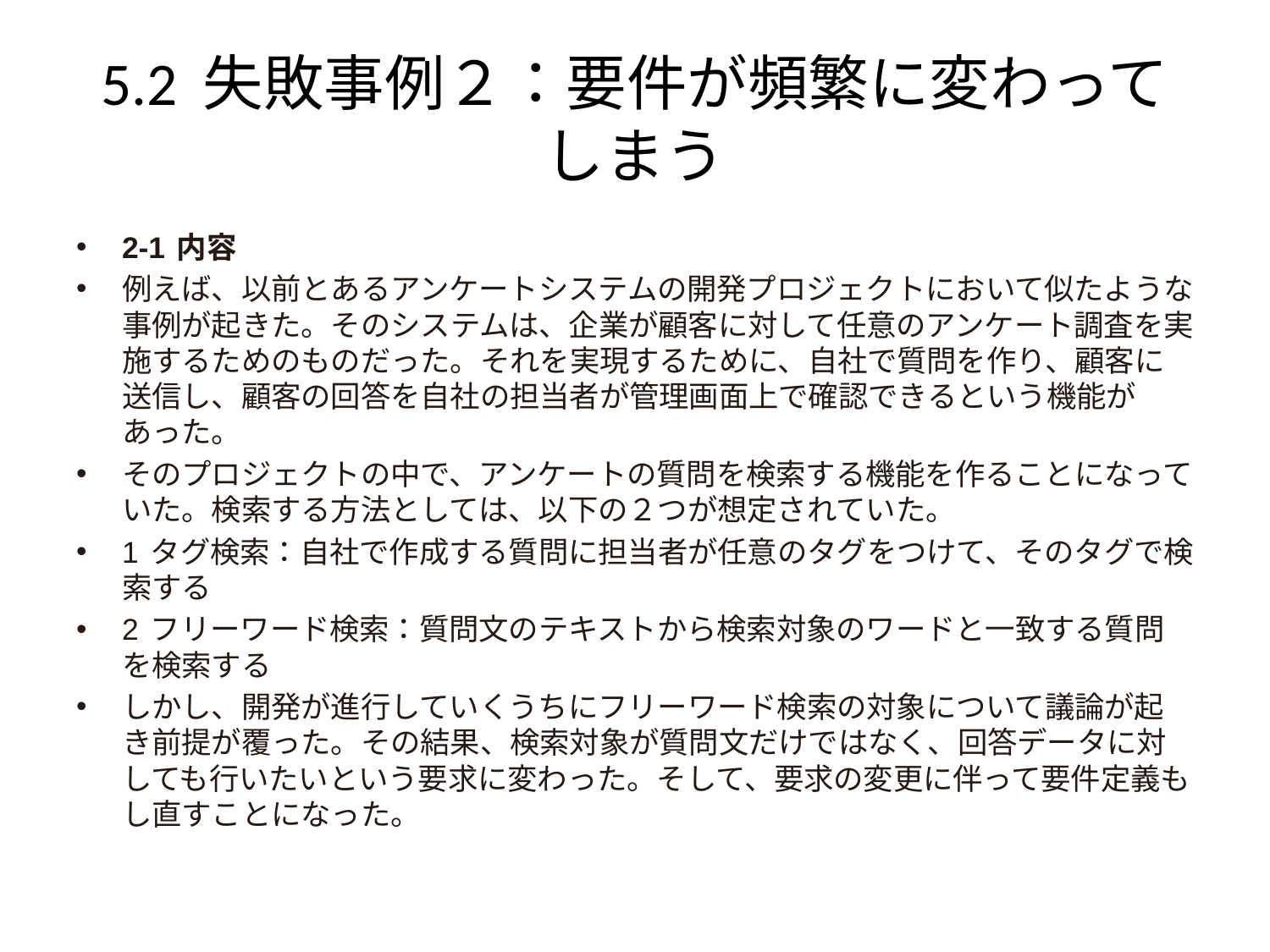

# 5.2 失敗事例２：要件が頻繁に変わってしまう
2-1 内容
例えば、以前とあるアンケートシステムの開発プロジェクトにおいて似たような事例が起きた。そのシステムは、企業が顧客に対して任意のアンケート調査を実施するためのものだった。それを実現するために、自社で質問を作り、顧客に送信し、顧客の回答を自社の担当者が管理画面上で確認できるという機能があった。
そのプロジェクトの中で、アンケートの質問を検索する機能を作ることになっていた。検索する方法としては、以下の２つが想定されていた。
1 タグ検索：自社で作成する質問に担当者が任意のタグをつけて、そのタグで検索する
2 フリーワード検索：質問文のテキストから検索対象のワードと一致する質問を検索する
しかし、開発が進行していくうちにフリーワード検索の対象について議論が起き前提が覆った。その結果、検索対象が質問文だけではなく、回答データに対しても行いたいという要求に変わった。そして、要求の変更に伴って要件定義もし直すことになった。